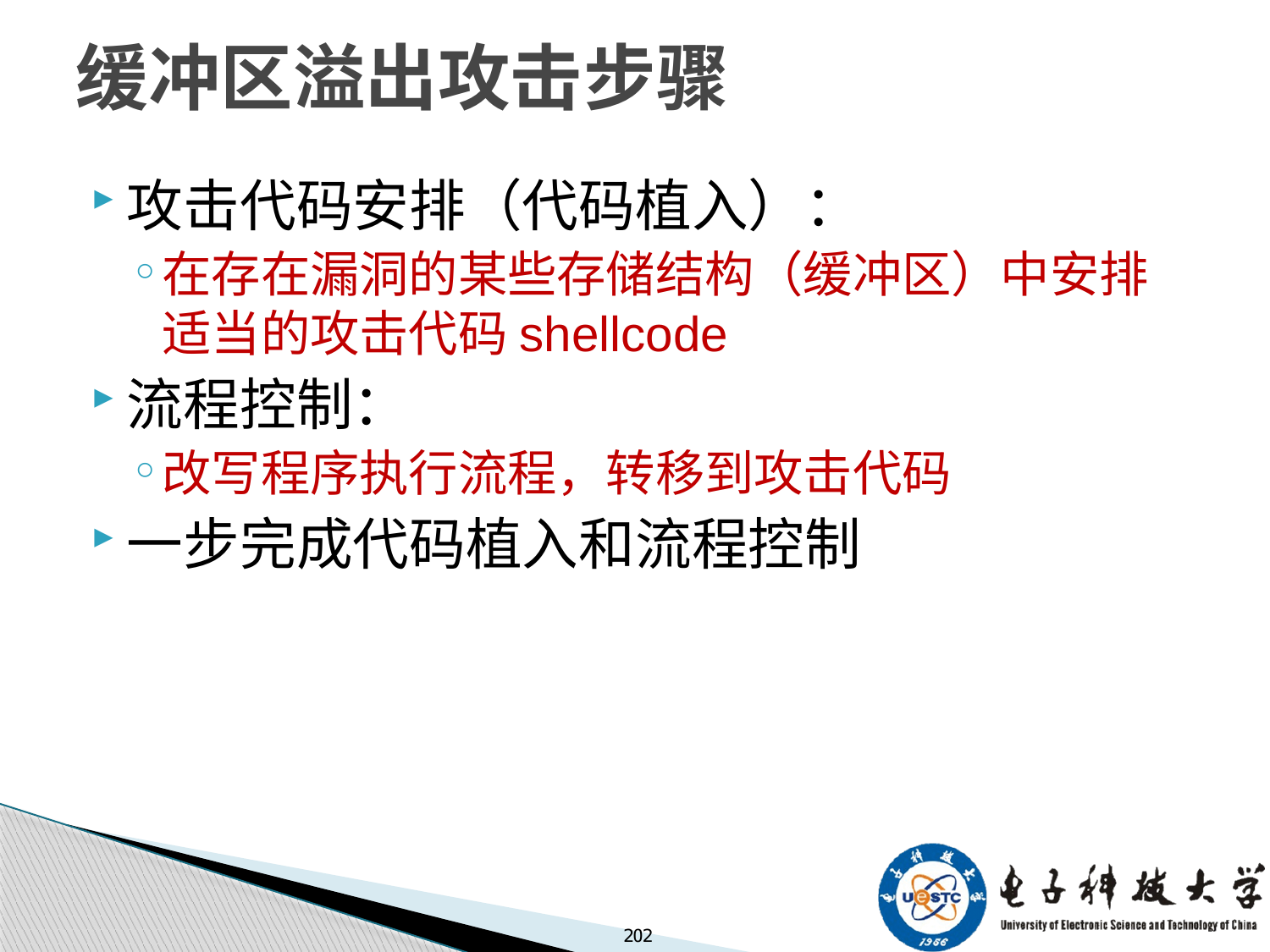

# 缓冲区溢出攻击	步骤
攻击代码安排（代码植入）：
在存在漏洞的某些存储结构（缓冲区）中安排适当的攻击代码shellcode
流程控制：
改写程序执行流程，转移到攻击代码
一步完成代码植入和流程控制

202